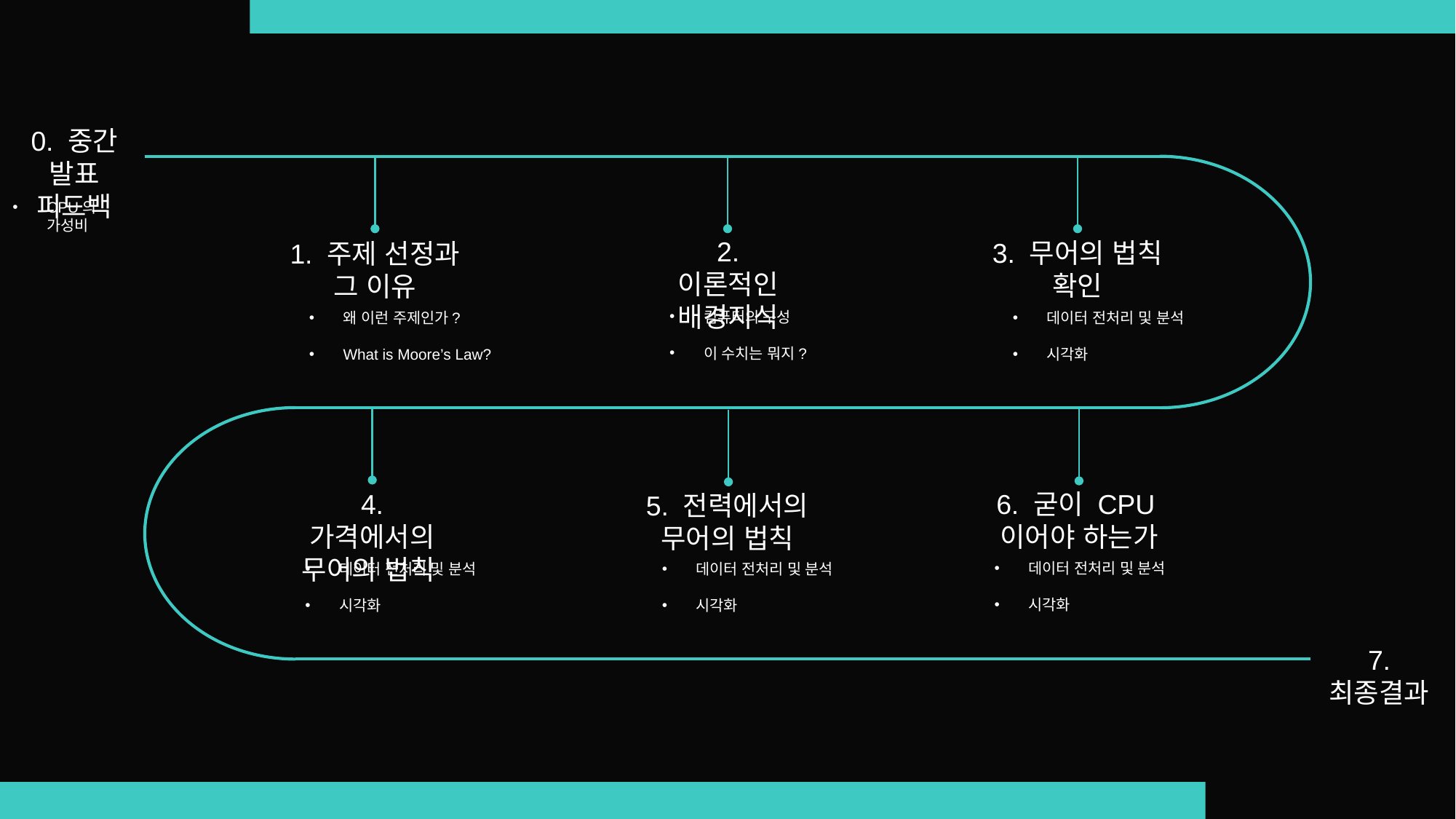

0. 중간 발표
피드백
2. 이론적인 배경지식
3. 무어의 법칙 확인
1. 주제 선정과 그 이유

CPU의 가성비
컴퓨터의 구성

이 수치는 뭐지?
왜 이런 주제인가?

What is Moore’s Law?
데이터 전처리 및 분석

시각화

6. 굳이 CPU이어야 하는가
4. 가격에서의 무어의 법칙
5. 전력에서의 무어의 법칙
데이터 전처리 및 분석

시각화
데이터 전처리 및 분석

시각화
데이터 전처리 및 분석

시각화
7. 최종결과